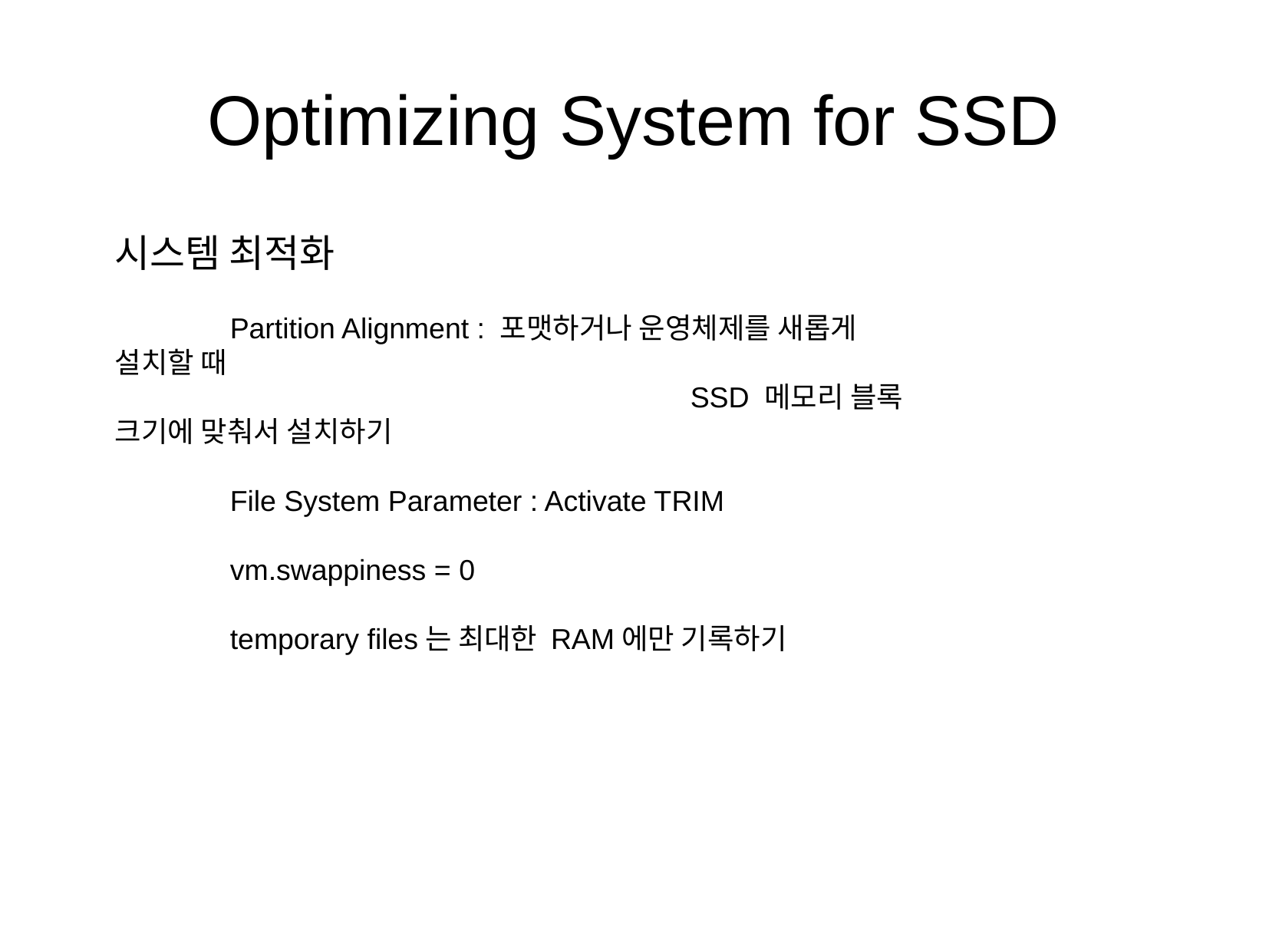

Optimizing System for SSD
시스템 최적화

	Partition Alignment : 포맷하거나 운영체제를 새롭게 설치할 때
					SSD 메모리 블록 크기에 맞춰서 설치하기

	File System Parameter : Activate TRIM

	vm.swappiness = 0

	temporary files는 최대한 RAM에만 기록하기